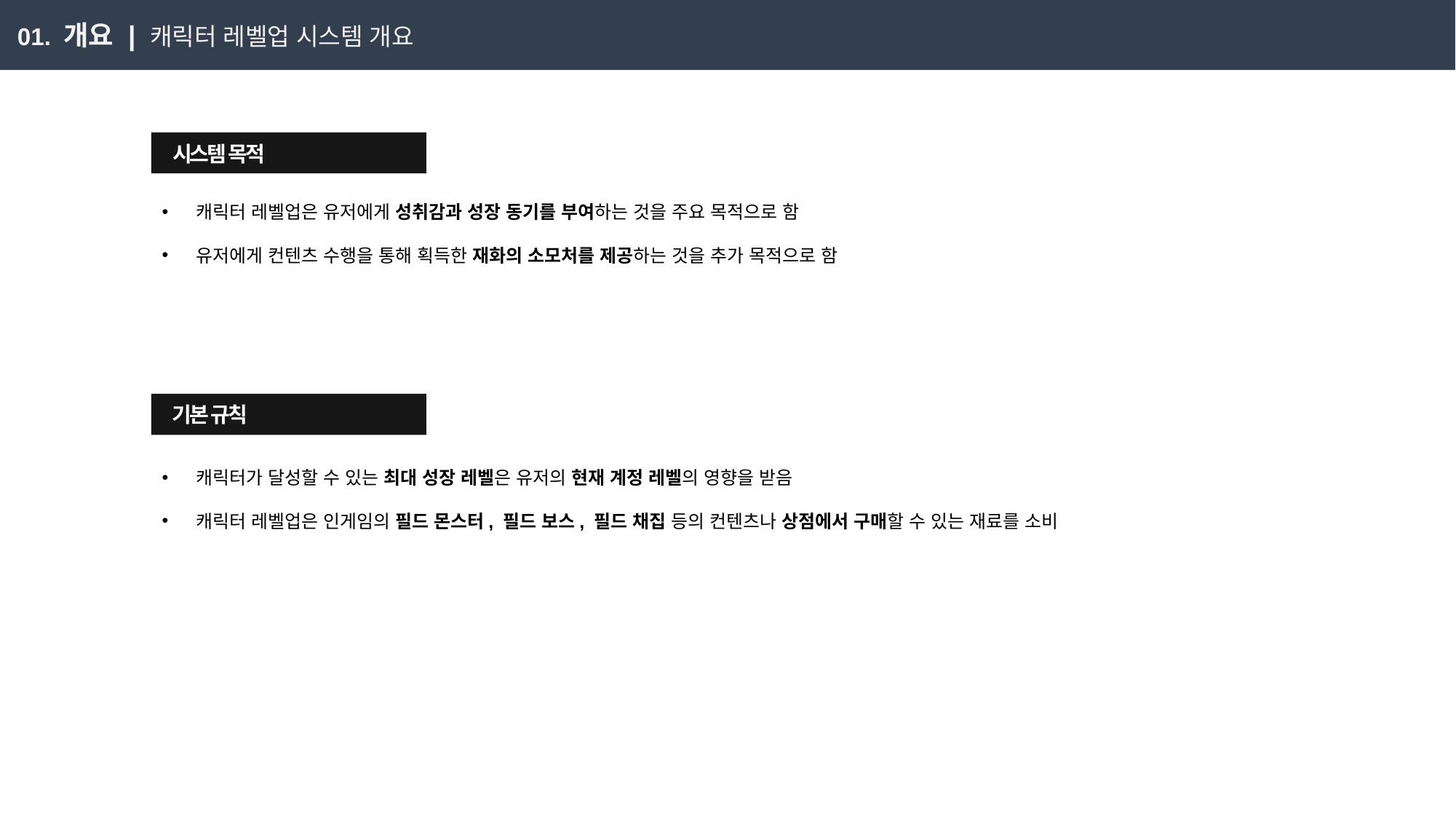

01. 개요 | 캐릭터 레벨업 시스템 개요
 시스템 목적
캐릭터 레벨업은 유저에게 성취감과 성장 동기를 부여하는 것을 주요 목적으로 함
유저에게 컨텐츠 수행을 통해 획득한 재화의 소모처를 제공하는 것을 추가 목적으로 함
 기본 규칙
캐릭터가 달성할 수 있는 최대 성장 레벨은 유저의 현재 계정 레벨의 영향을 받음
캐릭터 레벨업은 인게임의 필드 몬스터, 필드 보스, 필드 채집 등의 컨텐츠나 상점에서 구매할 수 있는 재료를 소비